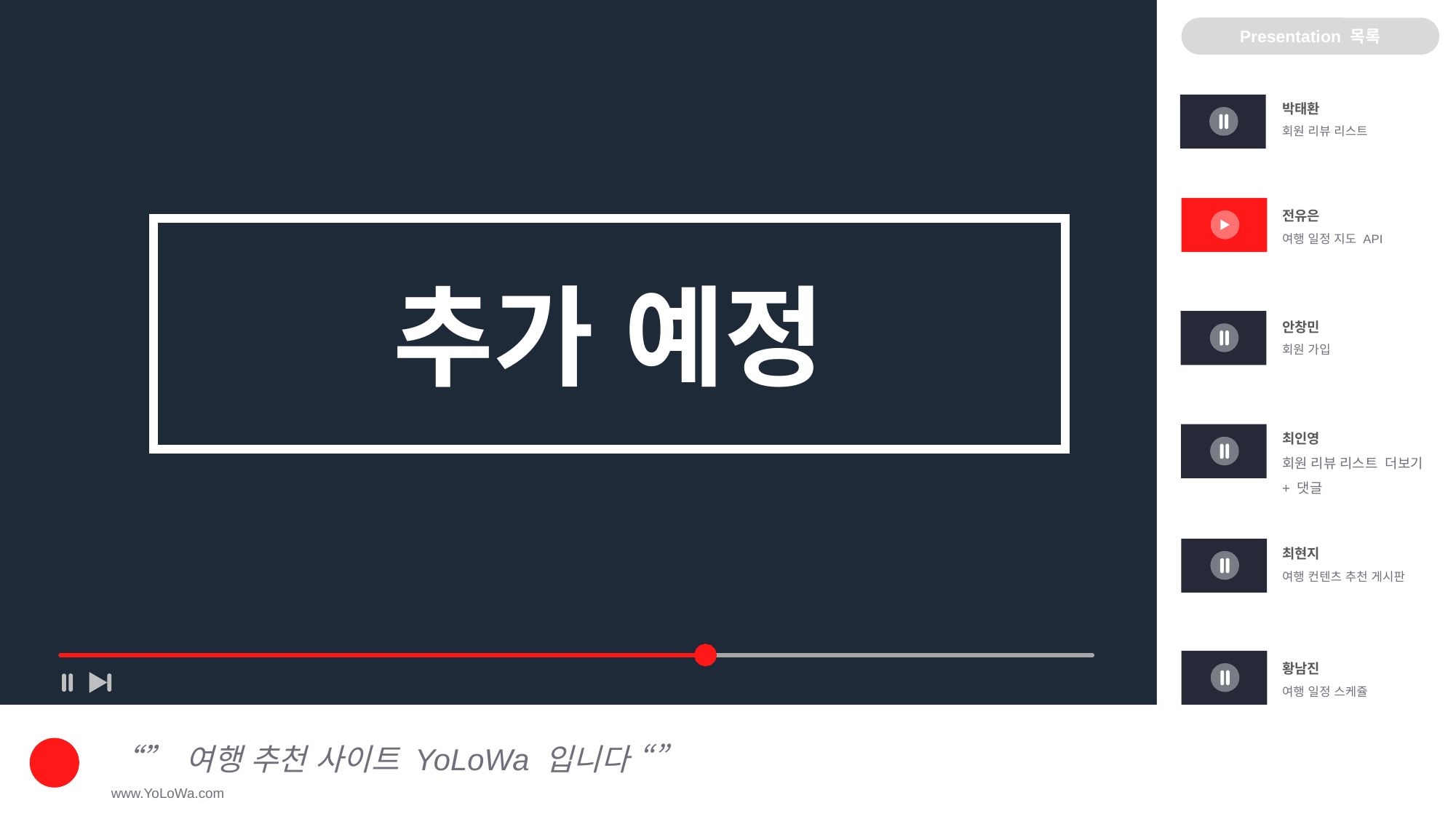

Presentation 목록
박태환
회원 리뷰 리스트

전유은
여행 일정 지도 API

추가 예정
안창민
회원 가입

최인영
회원 리뷰 리스트  더보기
+ 댓글

최현지
여행 컨텐츠 추천 게시판

황남진
여행 일정 스케쥴

“” 여행 추천 사이트 YoLoWa 입니다 “”
www.YoLoWa.com